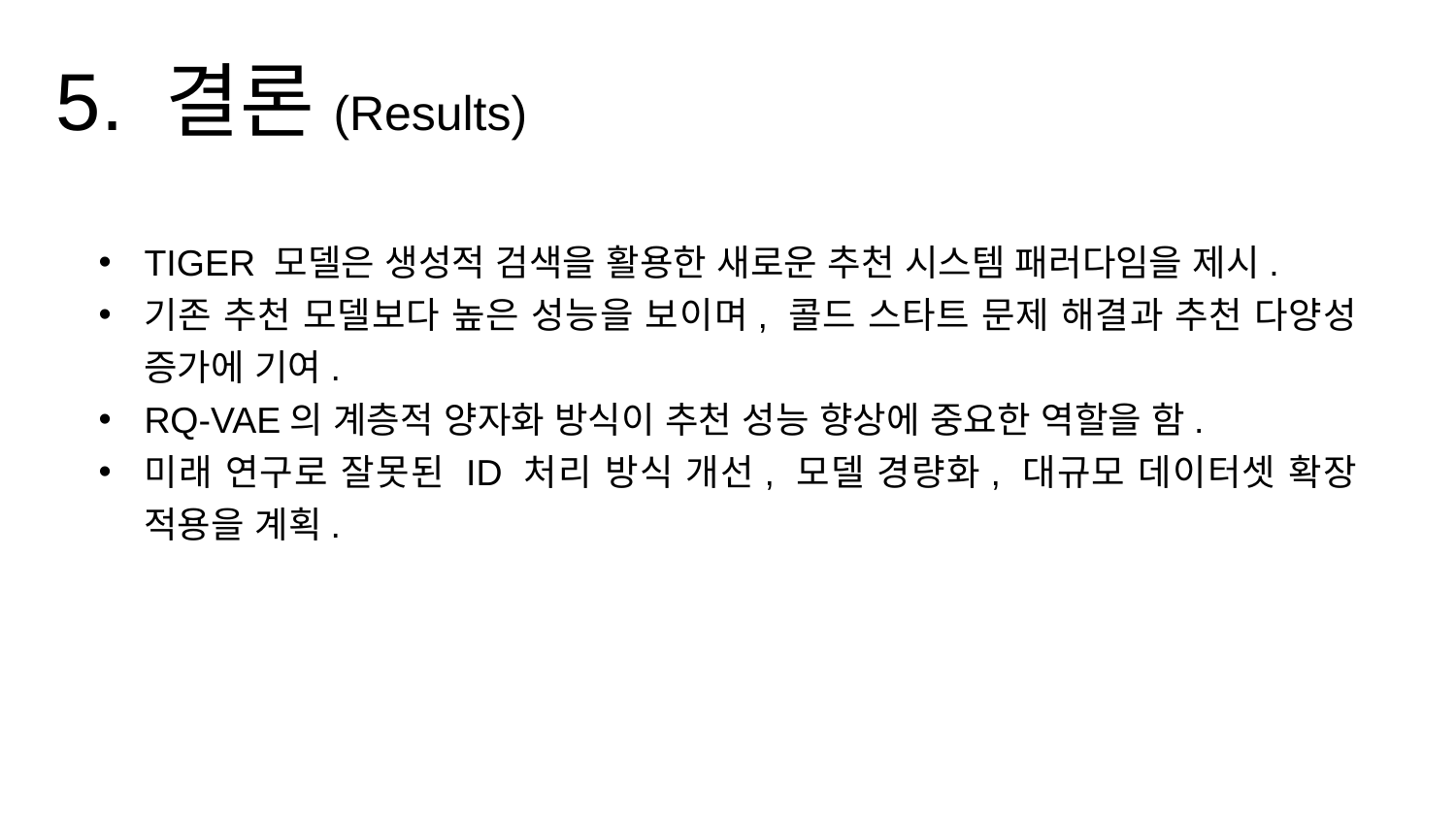

5. 결론(Results)
TIGER 모델은 생성적 검색을 활용한 새로운 추천 시스템 패러다임을 제시.
기존 추천 모델보다 높은 성능을 보이며, 콜드 스타트 문제 해결과 추천 다양성 증가에 기여.
RQ-VAE의 계층적 양자화 방식이 추천 성능 향상에 중요한 역할을 함.
미래 연구로 잘못된 ID 처리 방식 개선, 모델 경량화, 대규모 데이터셋 확장 적용을 계획.